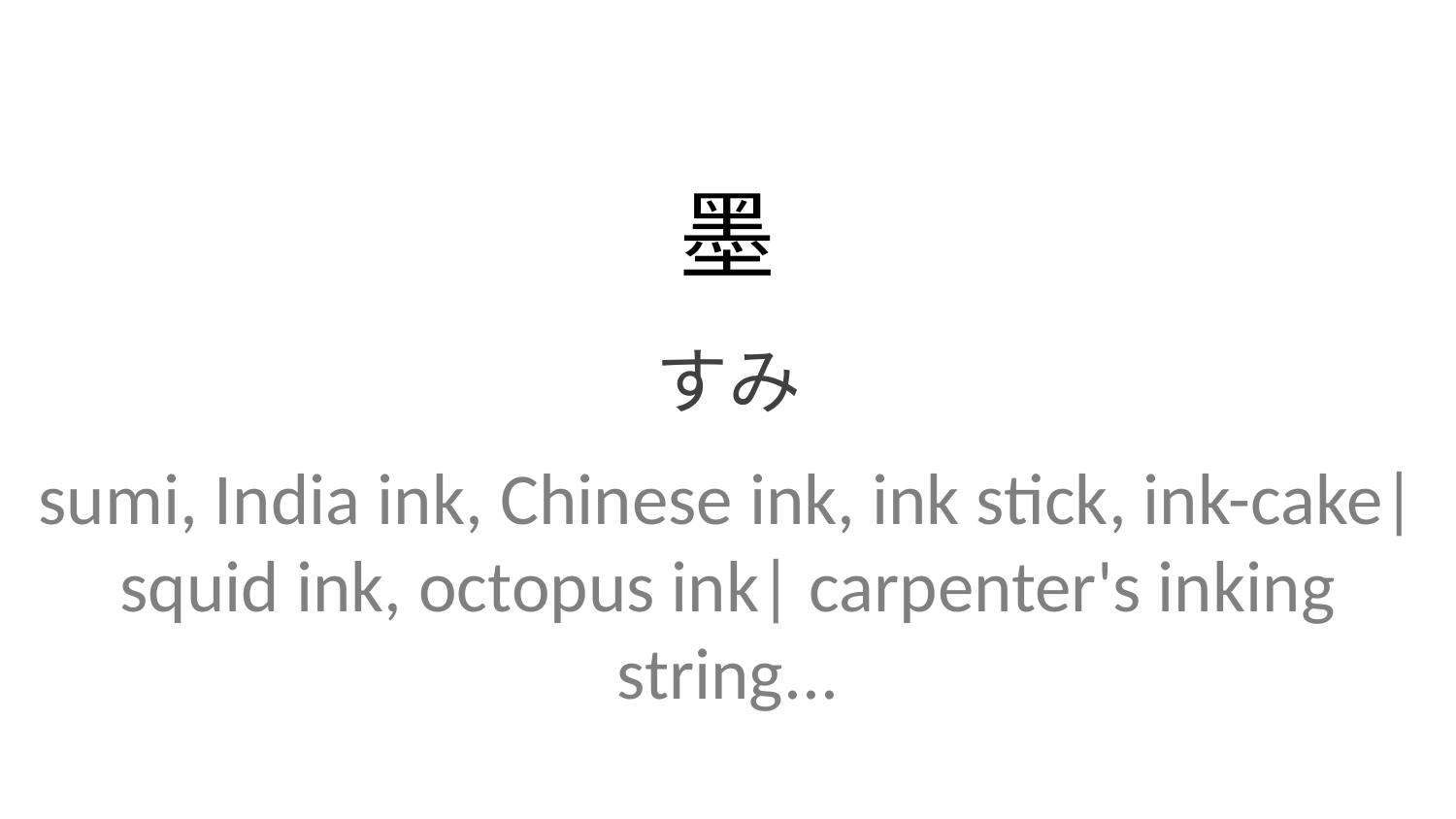

墨

すみ
sumi, India ink, Chinese ink, ink stick, ink-cake| squid ink, octopus ink| carpenter's inking string...